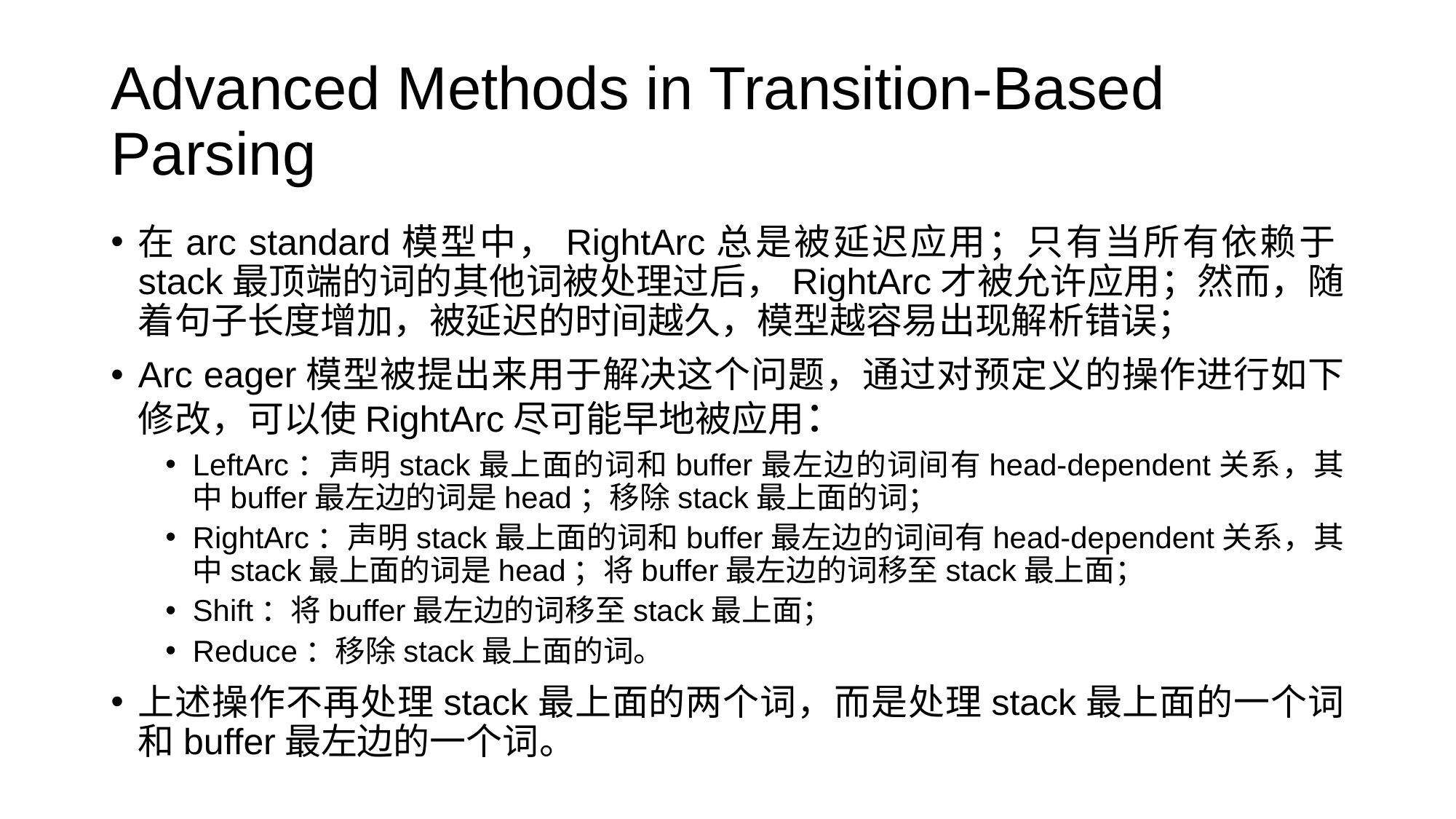

# Advanced Methods in Transition-Based Parsing
在arc standard模型中，RightArc总是被延迟应用；只有当所有依赖于stack最顶端的词的其他词被处理过后，RightArc才被允许应用；然而，随着句子长度增加，被延迟的时间越久，模型越容易出现解析错误；
Arc eager模型被提出来用于解决这个问题，通过对预定义的操作进行如下修改，可以使RightArc尽可能早地被应用：
LeftArc：声明stack最上面的词和buffer最左边的词间有head-dependent关系，其中buffer最左边的词是head；移除stack最上面的词；
RightArc：声明stack最上面的词和buffer最左边的词间有head-dependent关系，其中stack最上面的词是head；将buffer最左边的词移至stack最上面；
Shift：将buffer最左边的词移至stack最上面；
Reduce：移除stack最上面的词。
上述操作不再处理stack最上面的两个词，而是处理stack最上面的一个词和buffer最左边的一个词。